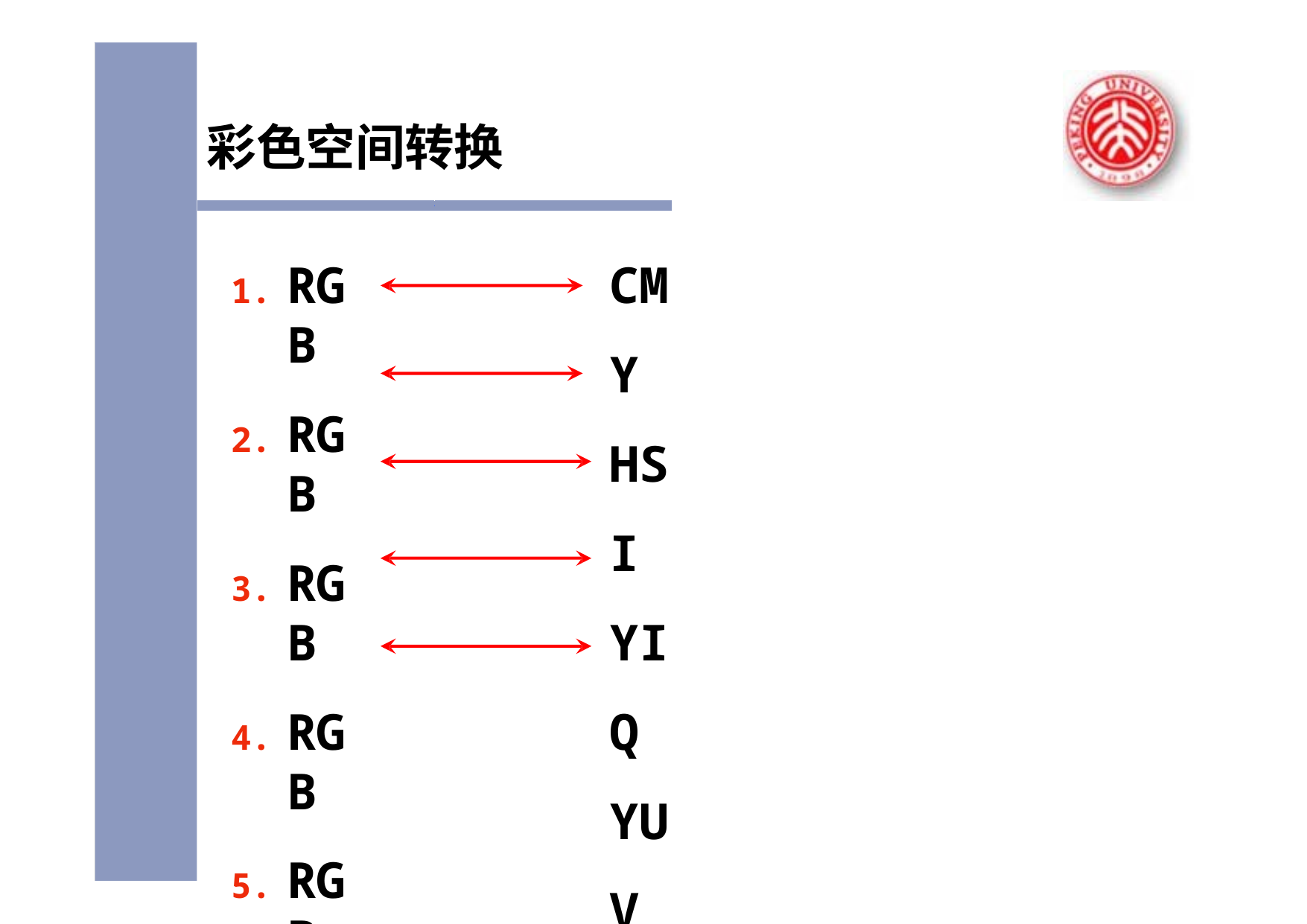

彩色空间转换

CMY HSI YIQ YUV
YCbCr
RGB
RGB
RGB
RGB
RGB